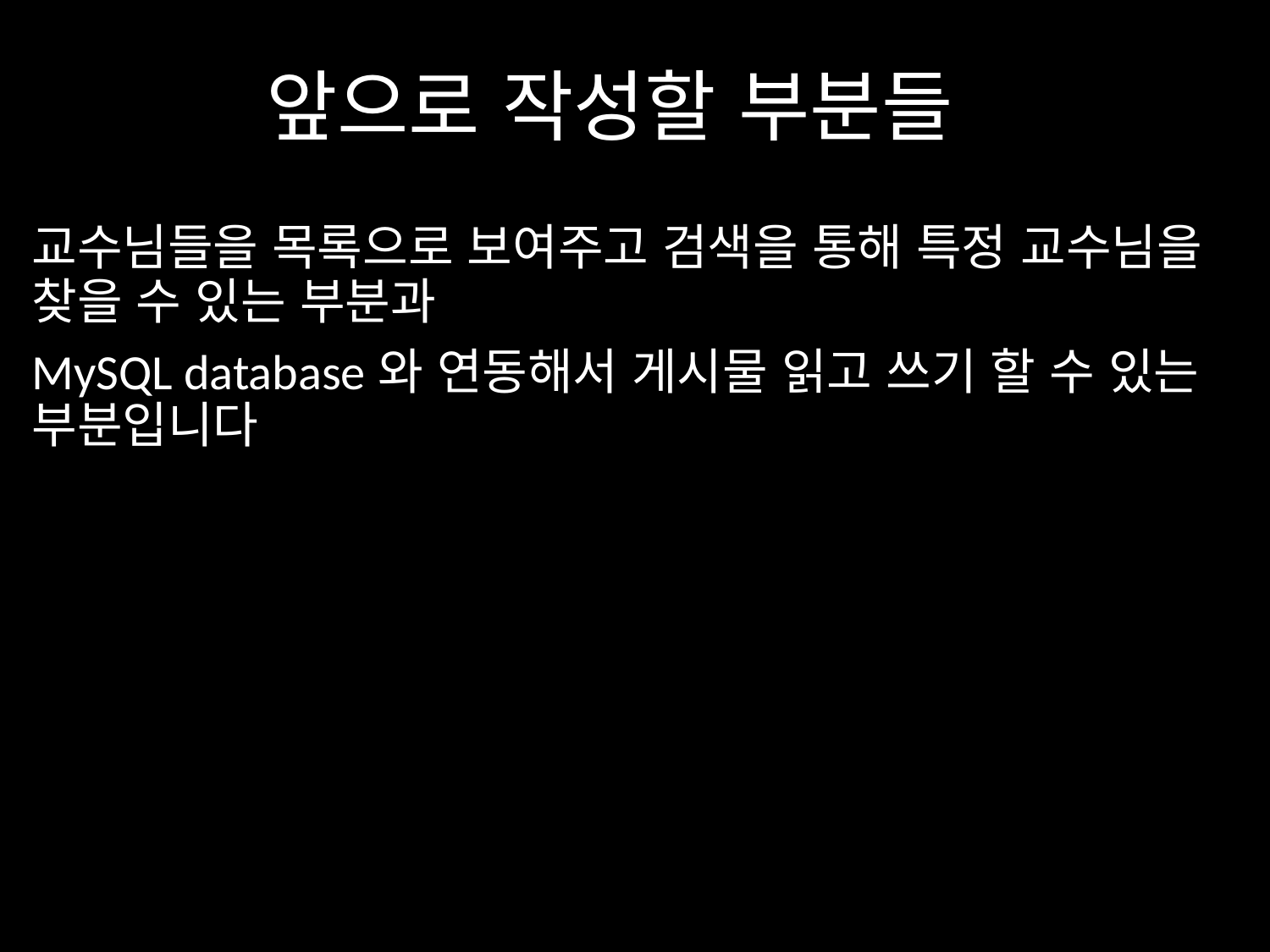

# 앞으로 작성할 부분들
교수님들을 목록으로 보여주고 검색을 통해 특정 교수님을 찾을 수 있는 부분과
MySQL database와 연동해서 게시물 읽고 쓰기 할 수 있는 부분입니다